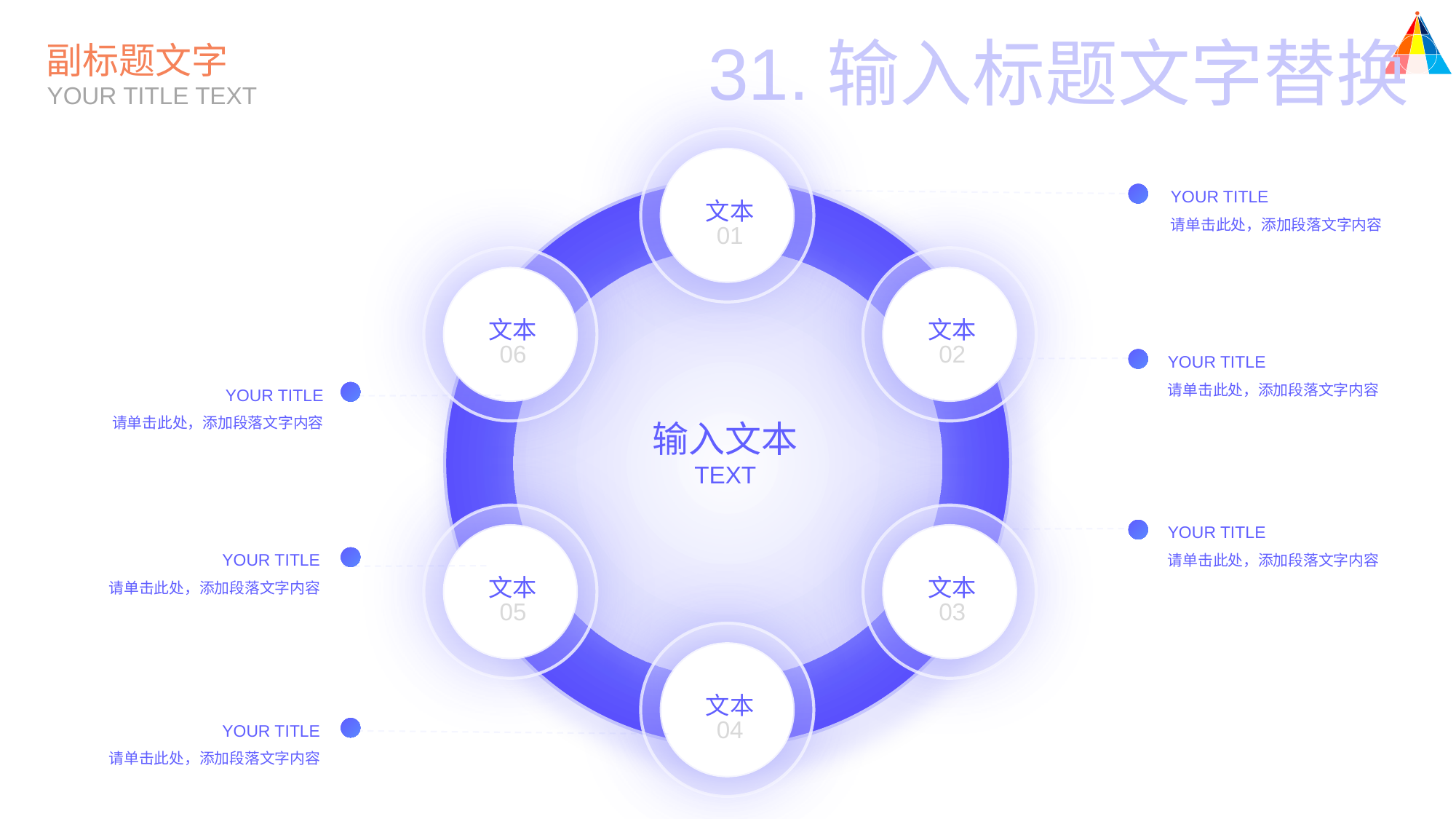

31.输入标题文字替换
副标题文字
YOUR TITLE TEXT

文本
01
YOUR TITLE
请单击此处，添加段落文字内容

文本
06

文本
05

文本
02

YOUR TITLE
请单击此处，添加段落文字内容

YOUR TITLE
请单击此处，添加段落文字内容

输入文本
TEXT

文本
03
YOUR TITLE
请单击此处，添加段落文字内容

YOUR TITLE
请单击此处，添加段落文字内容

文本
04
YOUR TITLE
请单击此处，添加段落文字内容